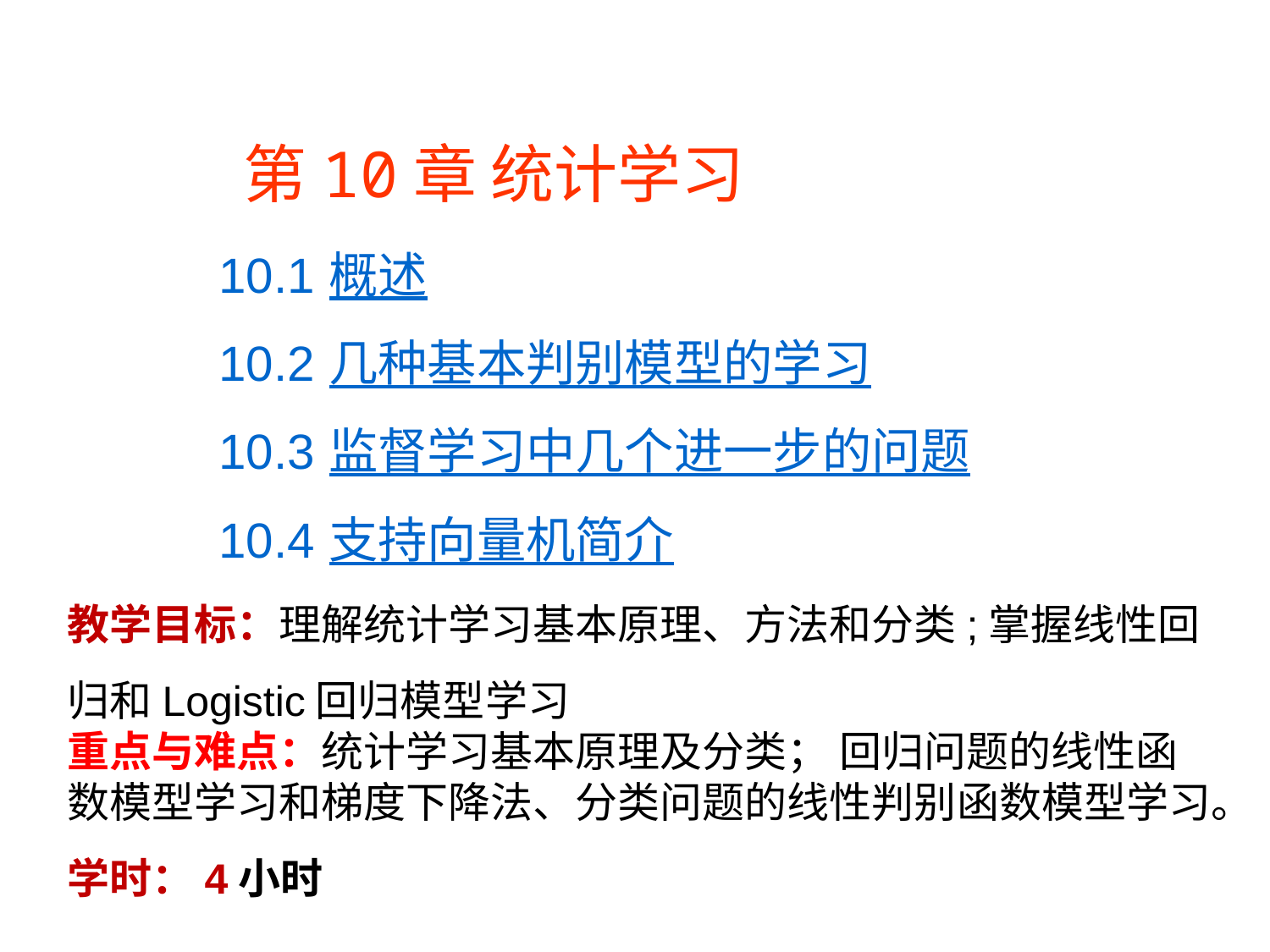

第10章 统计学习
           10.1 概述
           10.2 几种基本判别模型的学习
           10.3 监督学习中几个进一步的问题
           10.4 支持向量机简介

教学目标：理解统计学习基本原理、方法和分类;掌握线性回归和Logistic回归模型学习
重点与难点：统计学习基本原理及分类； 回归问题的线性函数模型学习和梯度下降法、分类问题的线性判别函数模型学习。
学时：4小时